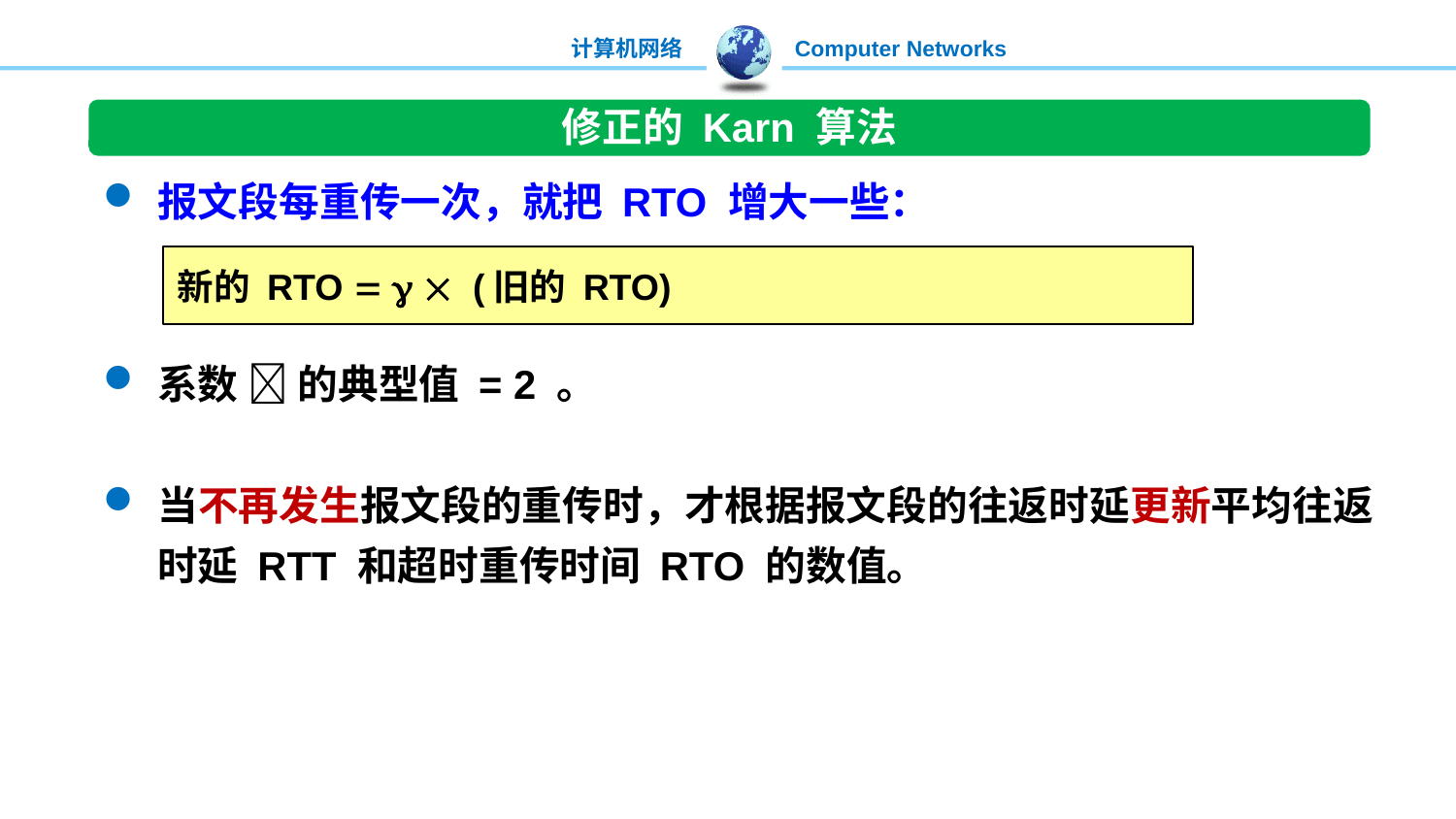

修正的 Karn 算法

报文段每重传一次，就把 RTO 增大一些：

系数 γ 的典型值 = 2 。

当不再发生报文段的重传时，才根据报文段的往返时延更新平均往返时延 RTT 和超时重传时间 RTO 的数值。
新的 RTO = γ ×  (旧的 RTO)